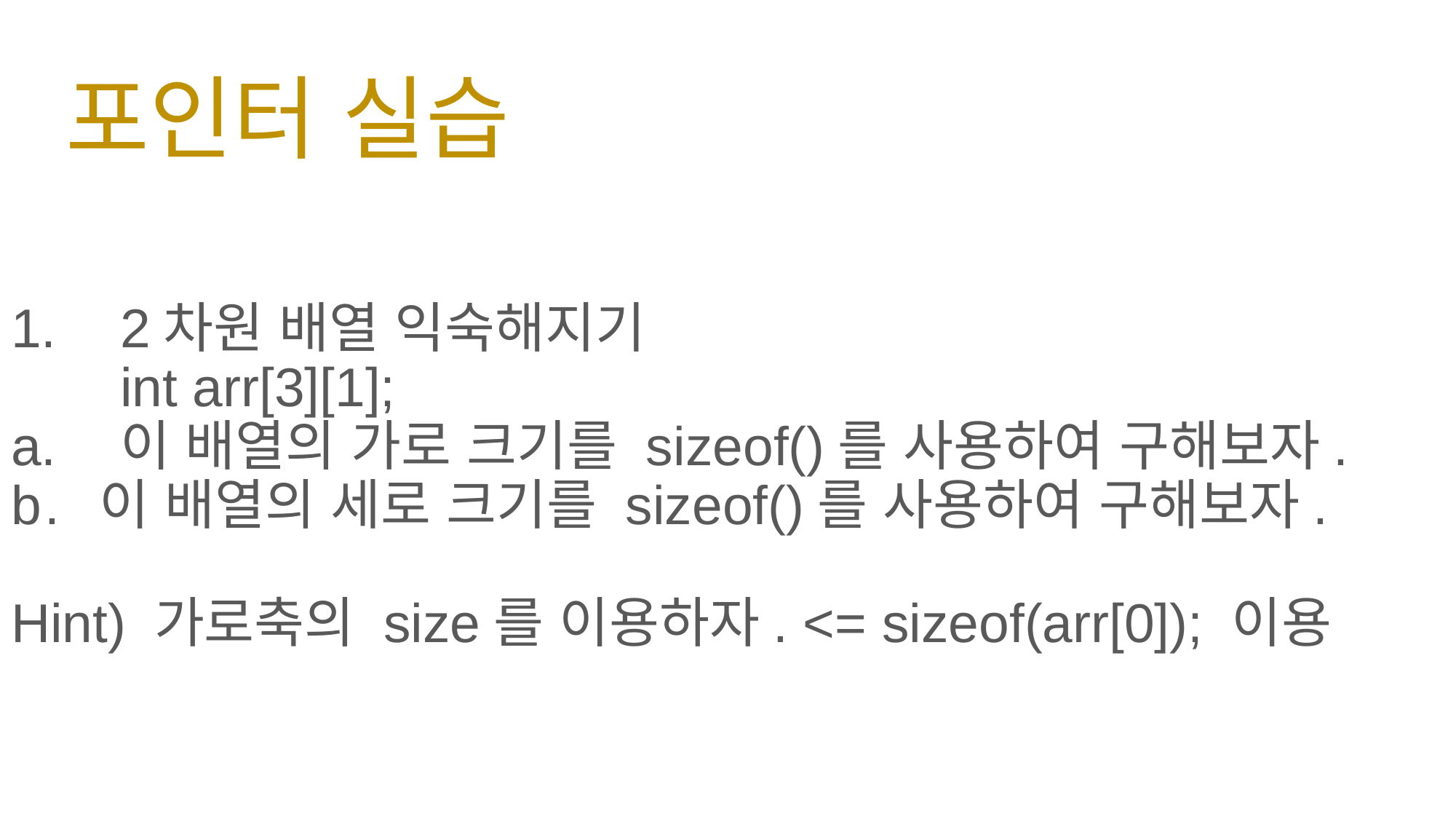

# 포인터 실습
1. 	2차원 배열 익숙해지기
	int arr[3][1];
a.	이 배열의 가로 크기를 sizeof()를 사용하여 구해보자.
이 배열의 세로 크기를 sizeof()를 사용하여 구해보자.

Hint) 가로축의 size를 이용하자. <= sizeof(arr[0]); 이용